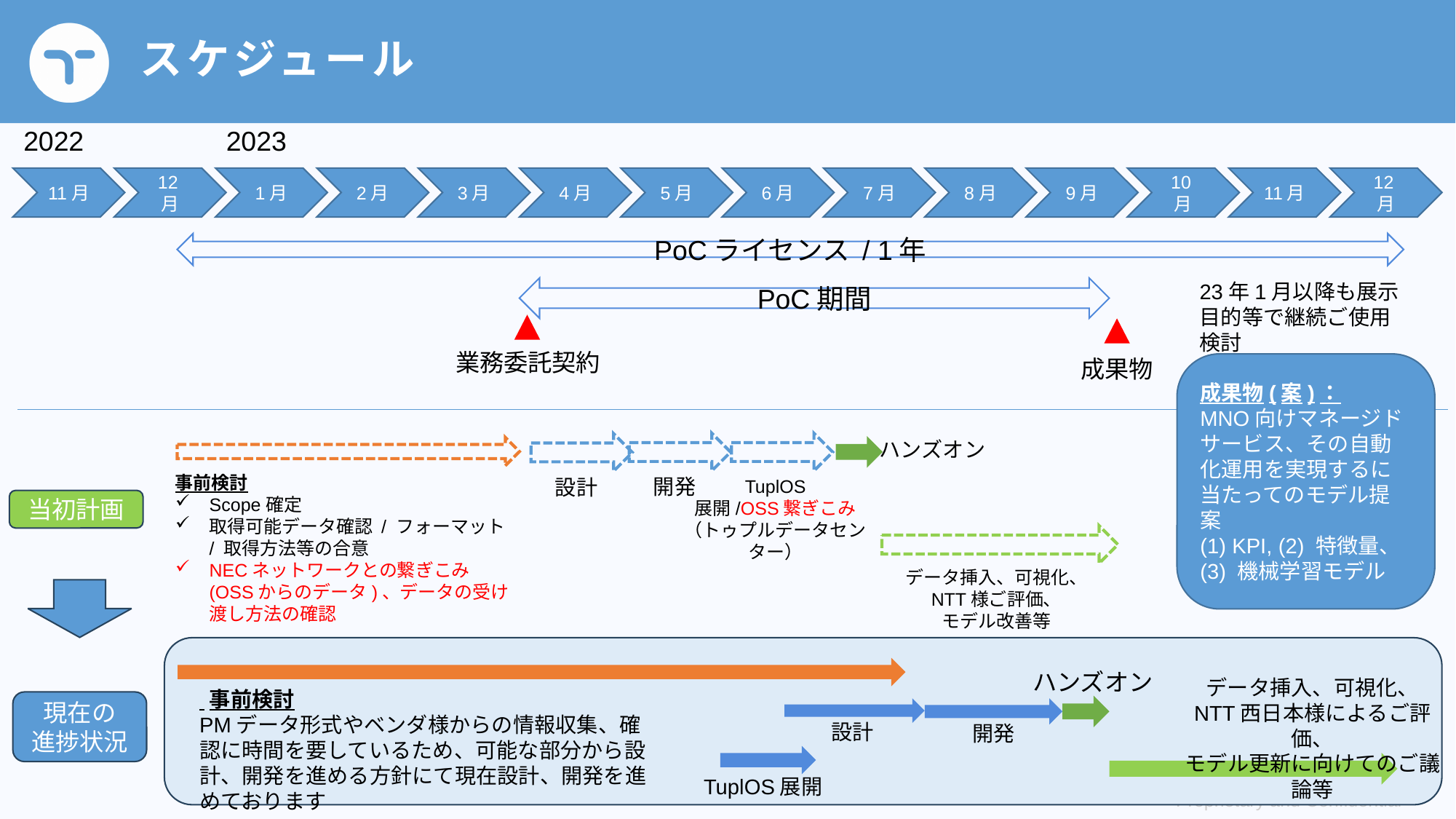

# スケジュール
2022
2023
11月
12月
1月
2月
3月
4月
5月
6月
7月
8月
9月
10月
11月
12月
PoCライセンス / 1年
23年1月以降も展示目的等で継続ご使用検討
PoC期間

業務委託契約
成果物
成果物(案)：
MNO向けマネージドサービス、その自動化運用を実現するに当たってのモデル提案
(1) KPI, (2) 特徴量、(3) 機械学習モデル
ハンズオン

事前検討
Scope確定
取得可能データ確認 / フォーマット / 取得方法等の合意
NECネットワークとの繋ぎこみ(OSSからのデータ)、データの受け渡し方法の確認
開発
設計
TuplOS
展開/OSS繋ぎこみ
（トゥプルデータセンター）
当初計画

データ挿入、可視化、
NTT様ご評価、
モデル改善等

ハンズオン
データ挿入、可視化、
NTT西日本様によるご評価、
モデル更新に向けてのご議論等
 事前検討
PMデータ形式やベンダ様からの情報収集、確認に時間を要しているため、可能な部分から設計、開発を進める方針にて現在設計、開発を進めております
現在の
進捗状況

設計
開発

 TuplOS展開